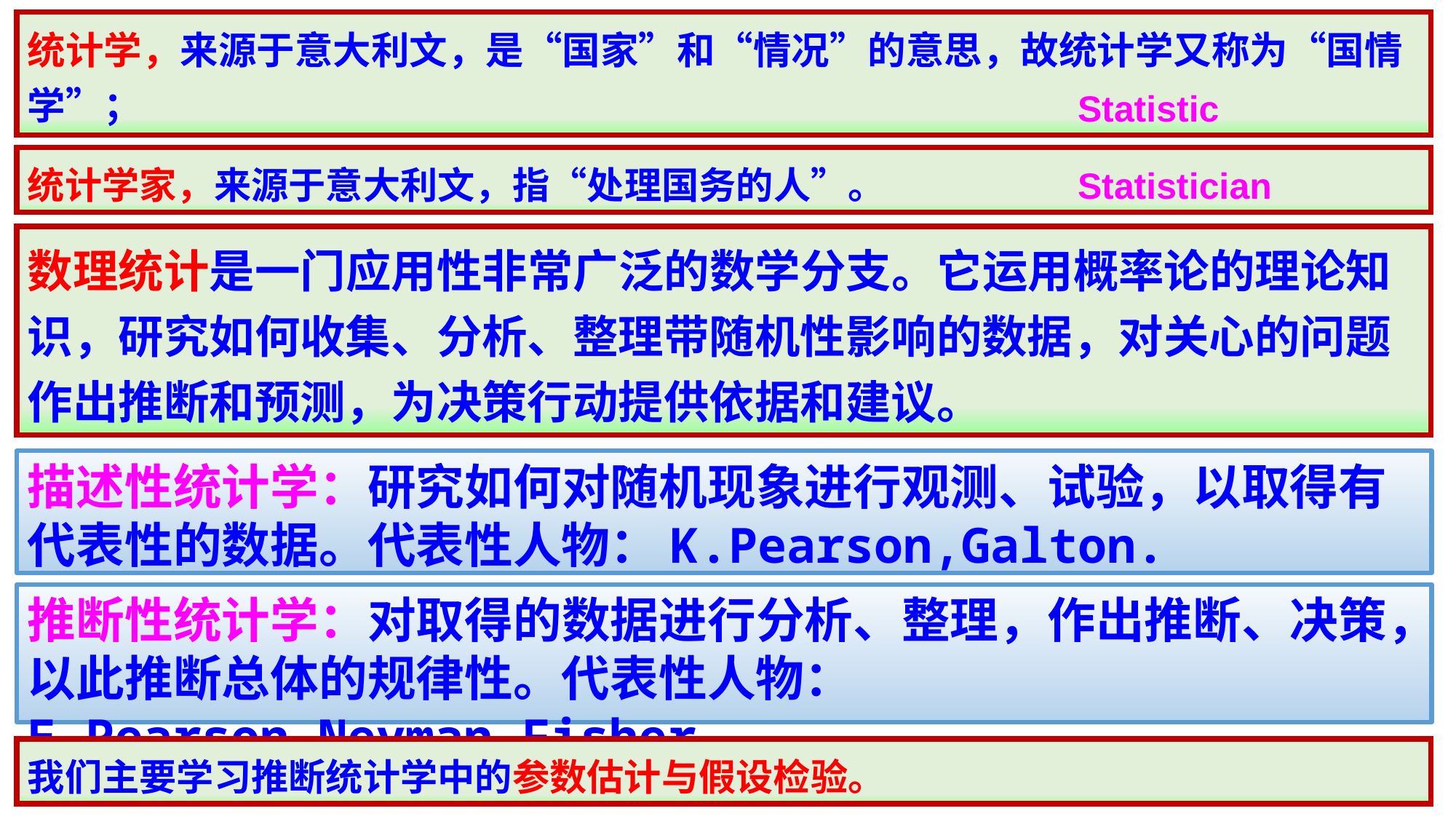

统计学，来源于意大利文，是“国家”和“情况”的意思，故统计学又称为“国情学”；
Statistic
统计学家，来源于意大利文，指“处理国务的人”。
Statistician
数理统计是一门应用性非常广泛的数学分支。它运用概率论的理论知识，研究如何收集、分析、整理带随机性影响的数据，对关心的问题作出推断和预测，为决策行动提供依据和建议。
描述性统计学：研究如何对随机现象进行观测、试验，以取得有代表性的数据。代表性人物：K.Pearson,Galton.
推断性统计学：对取得的数据进行分析、整理，作出推断、决策，以此推断总体的规律性。代表性人物：E.Pearson,Neyman,Fisher
我们主要学习推断统计学中的参数估计与假设检验。